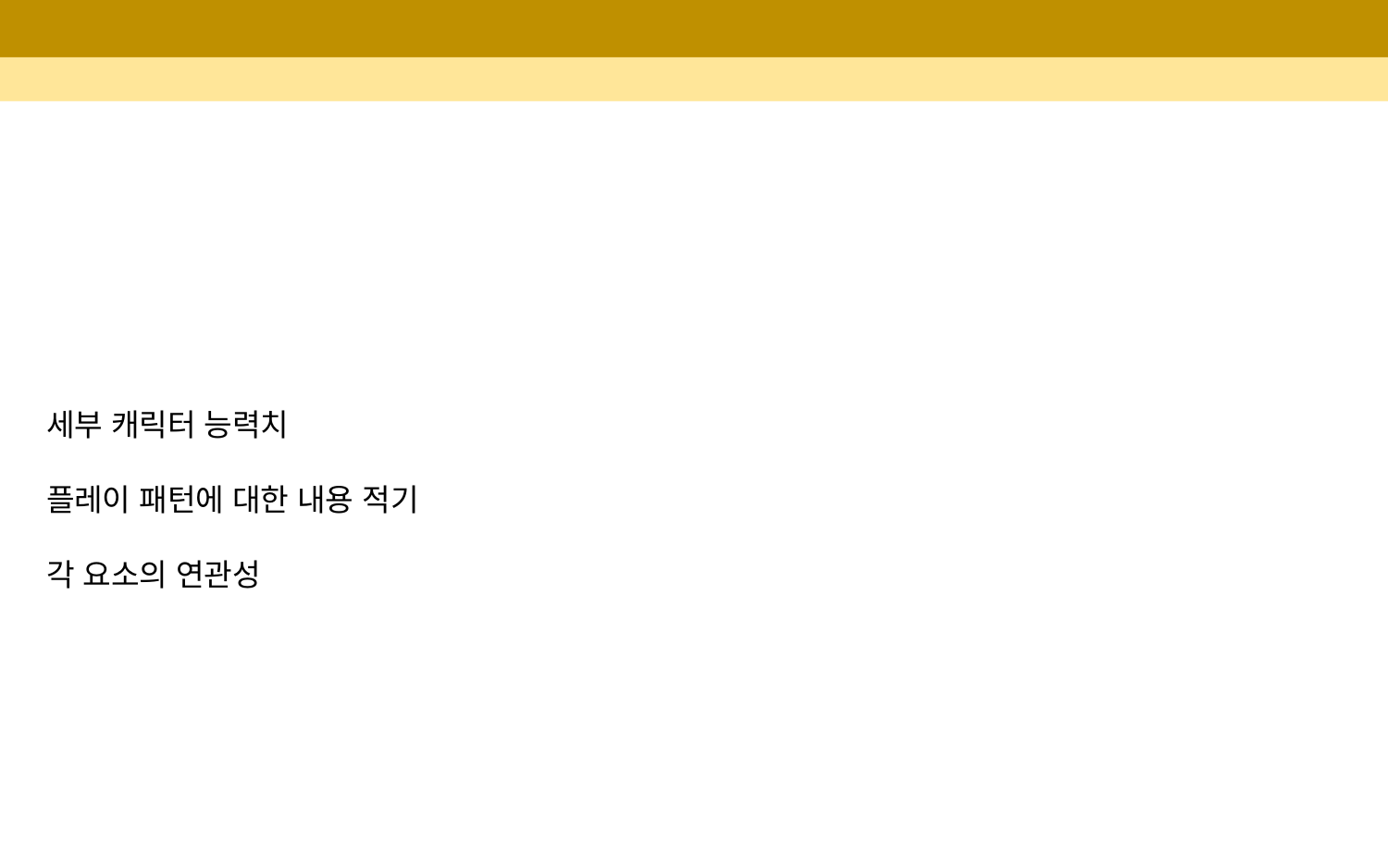

#

세부 캐릭터 능력치
플레이 패턴에 대한 내용 적기
각 요소의 연관성